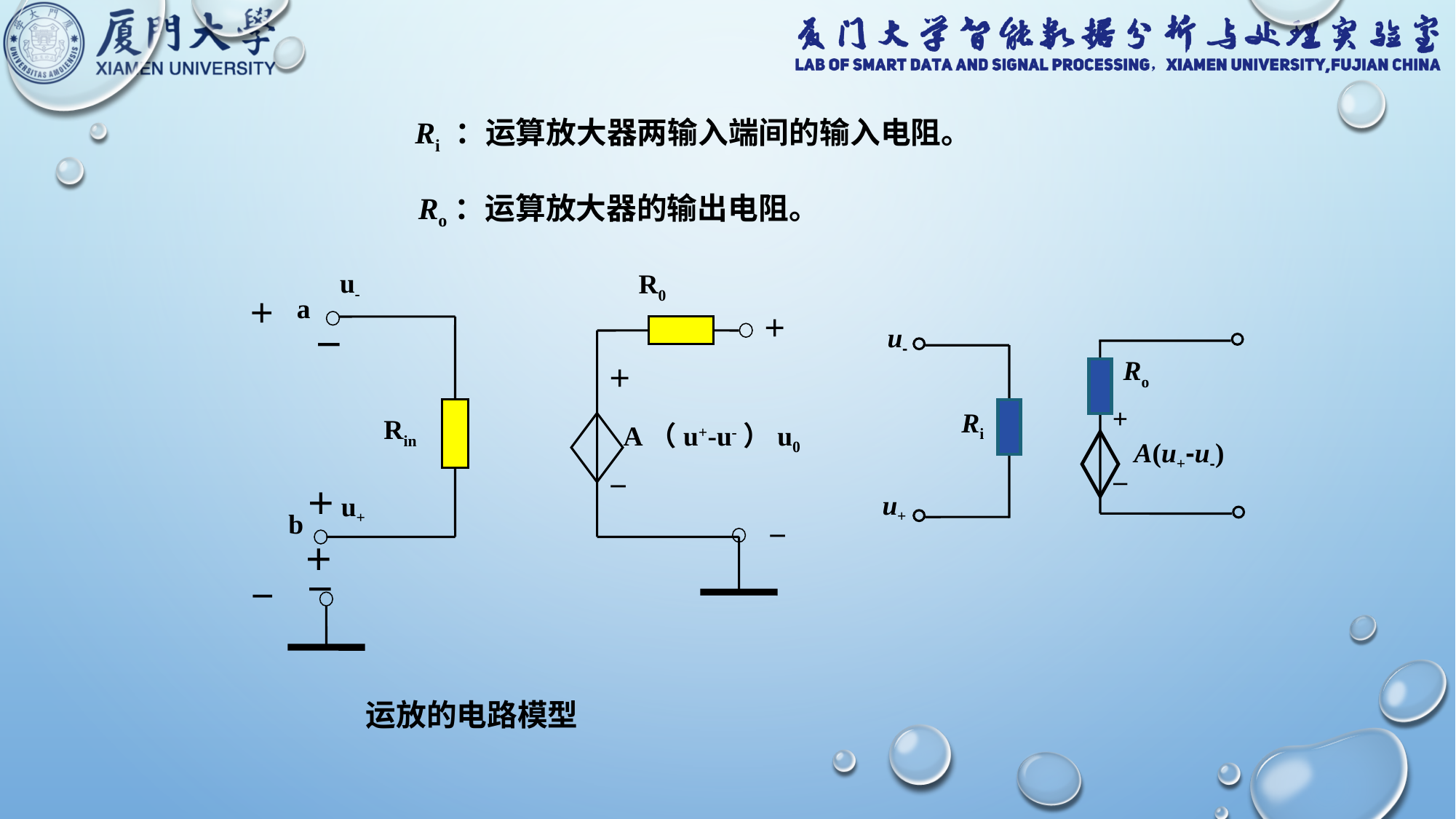

Ri ：运算放大器两输入端间的输入电阻。
Ro：运算放大器的输出电阻。
u-
R0
a
＋
＋

－

＋

Rin

A（u+-u-）u0

－
＋
u+
b
－

＋

－
－

运放的电路模型
u-

Ro

+

Ri
A(u+-u-)

_
u+